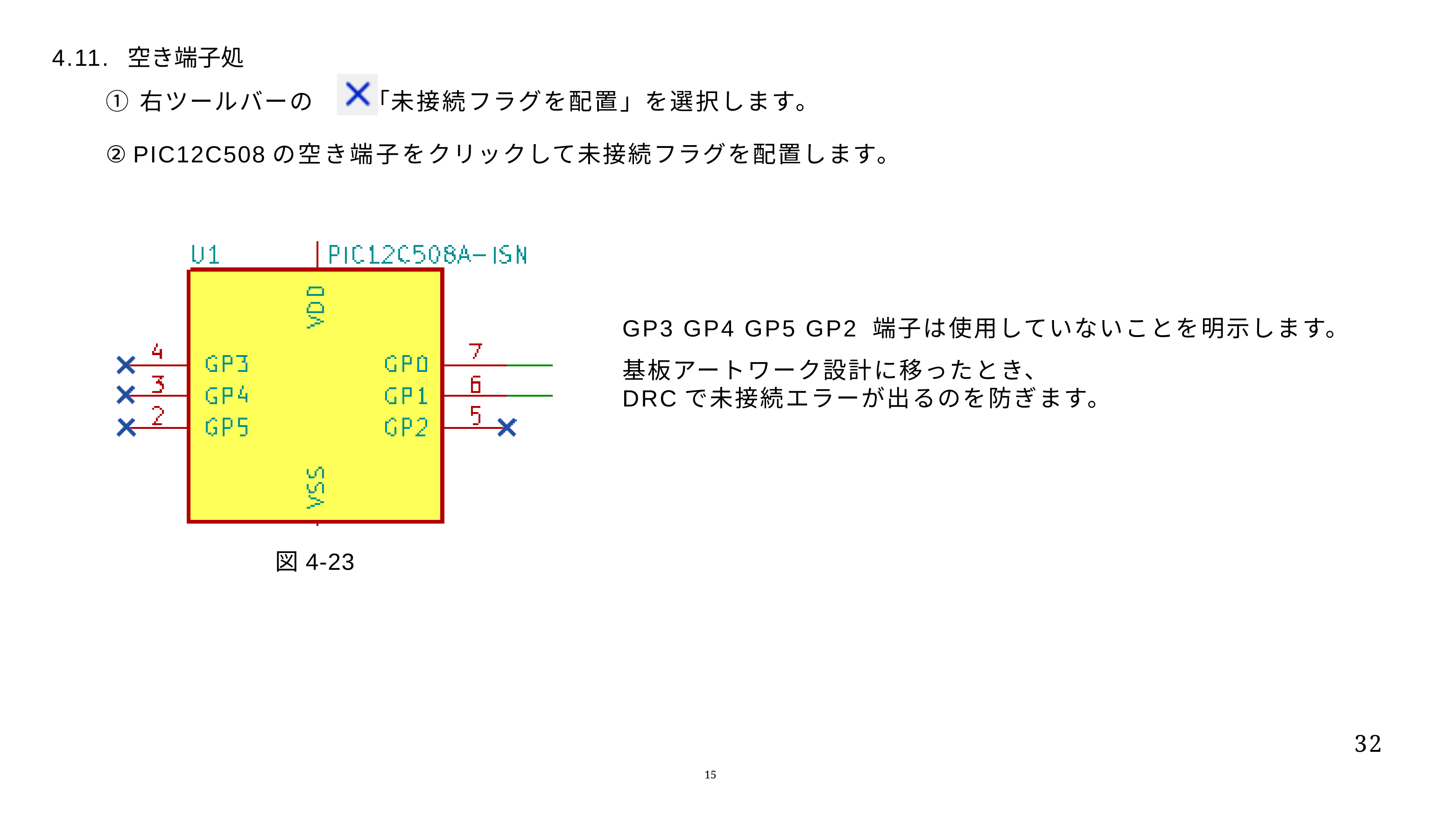

4.11. 空き端子処
① 右ツールバーの	　　「未接続フラグを配置」を選択します。
② PIC12C508の空き端子をクリックして未接続フラグを配置します。

GP3 GP4 GP5 GP2 端子は使用していないことを明示します。
基板アートワーク設計に移ったとき、
DRCで未接続エラーが出るのを防ぎます。

図4-23
32
15